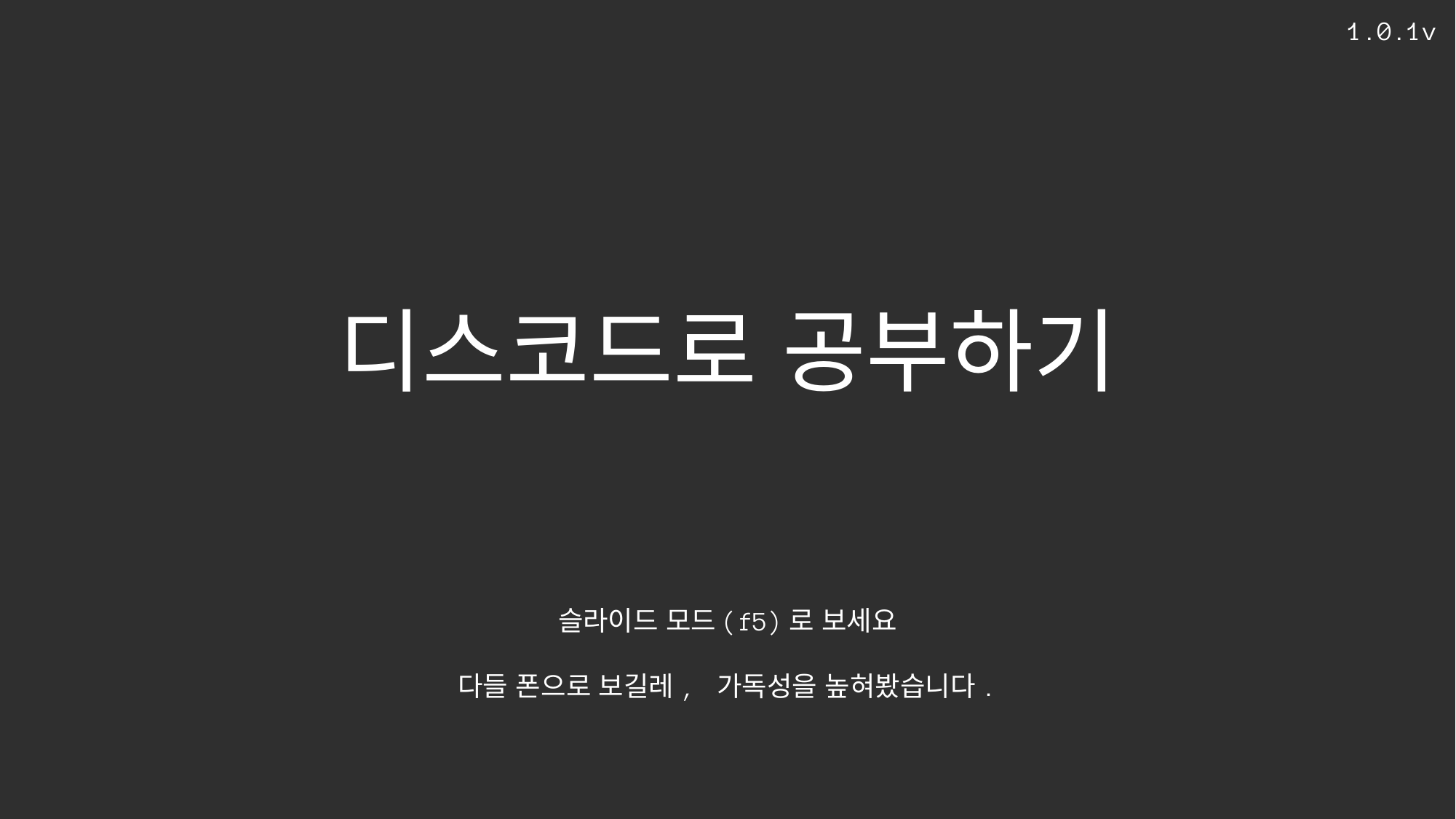

1.0.1v
디스코드로 공부하기
슬라이드 모드(f5)로 보세요

다들 폰으로 보길레, 가독성을 높혀봤습니다.